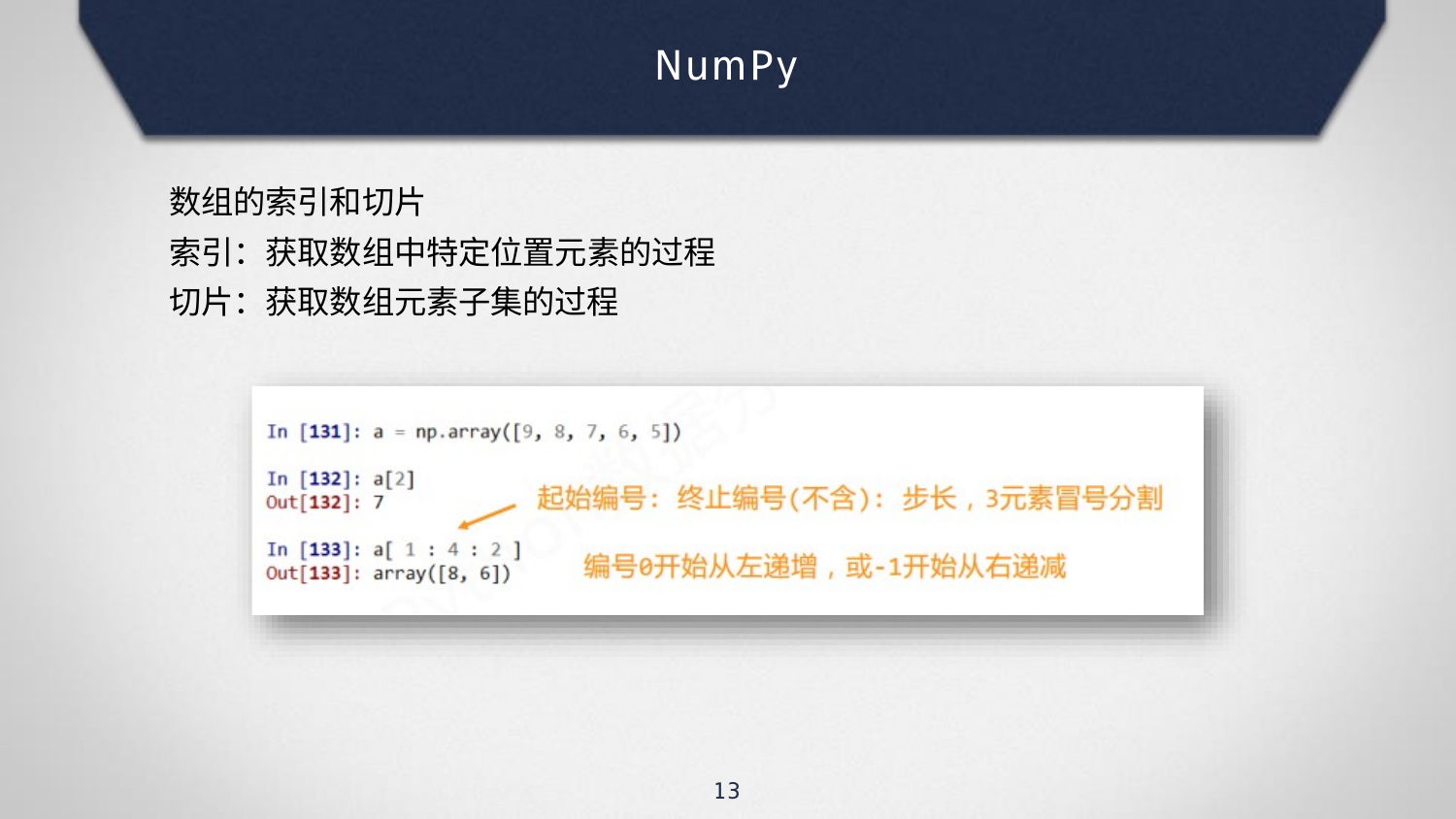

# NumPy
数组的索引和切片
索引：获取数组中特定位置元素的过程 切片：获取数组元素子集的过程

13